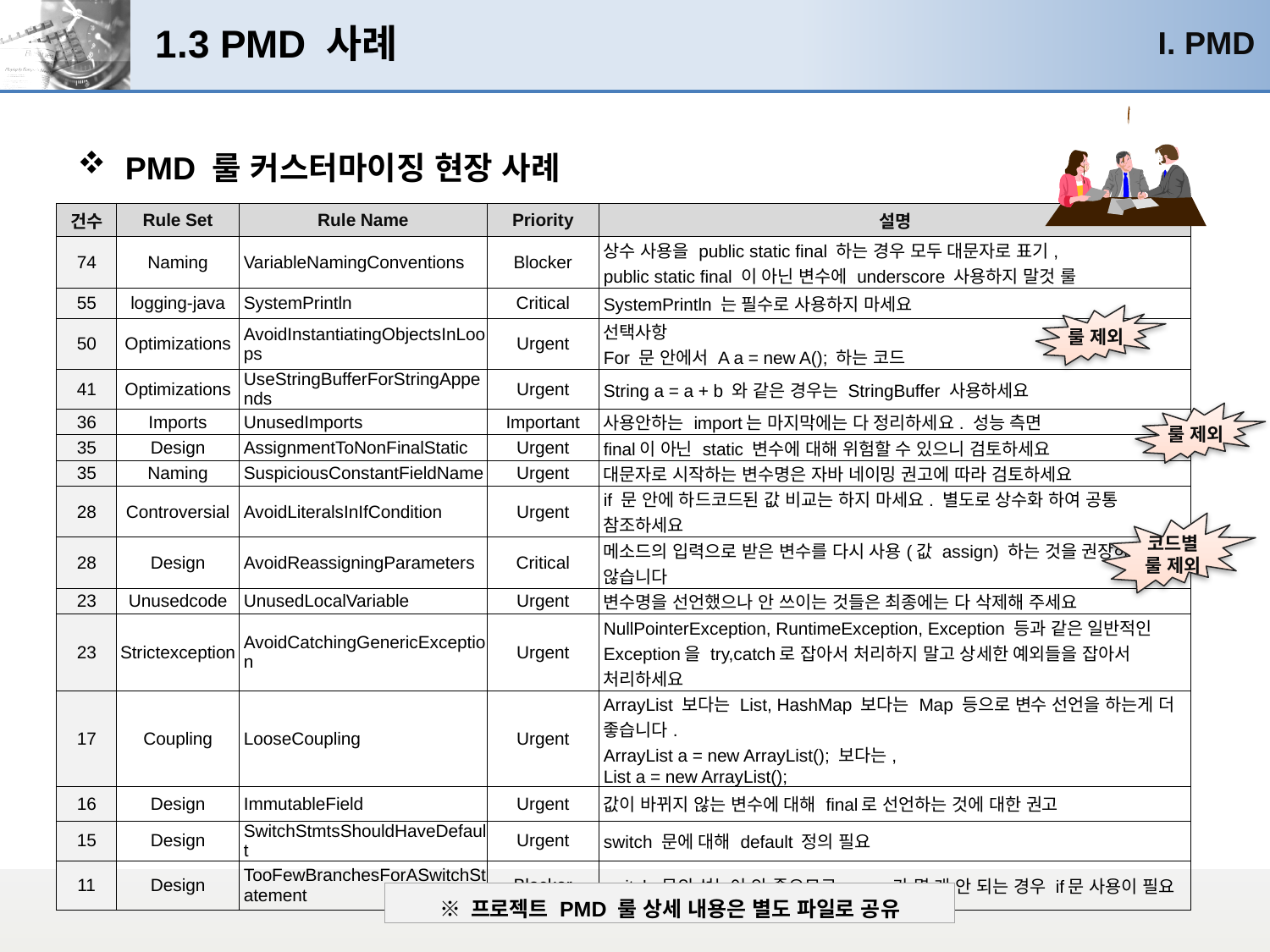

# 1.3 PMD 사례
I. PMD

PMD 룰 커스터마이징 현장 사례

| 건수 | Rule Set | Rule Name | Priority | 설명 |
| --- | --- | --- | --- | --- |
| 74 | Naming | VariableNamingConventions | Blocker | 상수 사용을 public static final 하는 경우 모두 대문자로 표기, public static final 이 아닌 변수에 underscore 사용하지 말것 룰 |
| 55 | logging-java | SystemPrintln | Critical | SystemPrintln 는 필수로 사용하지 마세요 |
| 50 | Optimizations | AvoidInstantiatingObjectsInLoops | Urgent | 선택사항 For 문 안에서 A a = new A(); 하는 코드 |
| 41 | Optimizations | UseStringBufferForStringAppends | Urgent | String a = a + b 와 같은 경우는 StringBuffer 사용하세요 |
| 36 | Imports | UnusedImports | Important | 사용안하는 import는 마지막에는 다 정리하세요. 성능 측면 |
| 35 | Design | AssignmentToNonFinalStatic | Urgent | final이 아닌 static 변수에 대해 위험할 수 있으니 검토하세요 |
| 35 | Naming | SuspiciousConstantFieldName | Urgent | 대문자로 시작하는 변수명은 자바 네이밍 권고에 따라 검토하세요 |
| 28 | Controversial | AvoidLiteralsInIfCondition | Urgent | if 문 안에 하드코드된 값 비교는 하지 마세요. 별도로 상수화 하여 공통 참조하세요 |
| 28 | Design | AvoidReassigningParameters | Critical | 메소드의 입력으로 받은 변수를 다시 사용(값 assign) 하는 것을 권장하지 않습니다 |
| 23 | Unusedcode | UnusedLocalVariable | Urgent | 변수명을 선언했으나 안 쓰이는 것들은 최종에는 다 삭제해 주세요 |
| 23 | Strictexception | AvoidCatchingGenericException | Urgent | NullPointerException, RuntimeException, Exception 등과 같은 일반적인 Exception을 try,catch로 잡아서 처리하지 말고 상세한 예외들을 잡아서 처리하세요 |
| 17 | Coupling | LooseCoupling | Urgent | ArrayList 보다는 List, HashMap 보다는 Map 등으로 변수 선언을 하는게 더 좋습니다. ArrayList a = new ArrayList(); 보다는, List a = new ArrayList(); |
| 16 | Design | ImmutableField | Urgent | 값이 바뀌지 않는 변수에 대해 final로 선언하는 것에 대한 권고 |
| 15 | Design | SwitchStmtsShouldHaveDefault | Urgent | switch 문에 대해 default 정의 필요 |
| 11 | Design | TooFewBranchesForASwitchStatement | Blocker | switch 문의 성능이 안 좋으므로 case 가 몇 개 안 되는 경우 if문 사용이 필요 |
룰 제외
룰 제외
코드별
룰 제외
※ 프로젝트 PMD 룰 상세 내용은 별도 파일로 공유